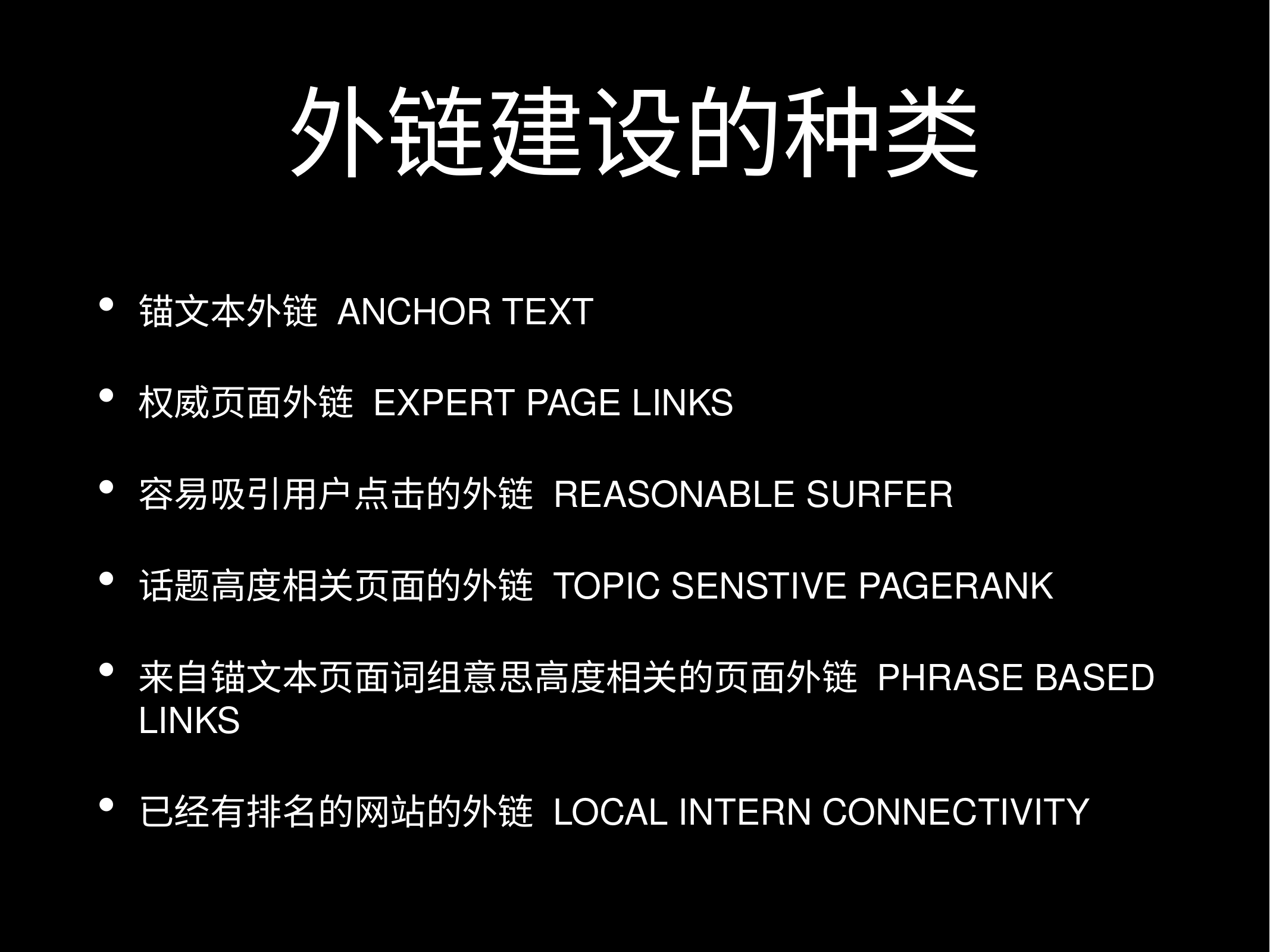

# 外链建设的种类
锚文本外链 ANCHOR TEXT
权威页面外链 EXPERT PAGE LINKS
容易吸引用户点击的外链 REASONABLE SURFER
话题高度相关页面的外链 TOPIC SENSTIVE PAGERANK
来自锚文本页面词组意思高度相关的页面外链 PHRASE BASED LINKS
已经有排名的网站的外链 LOCAL INTERN CONNECTIVITY